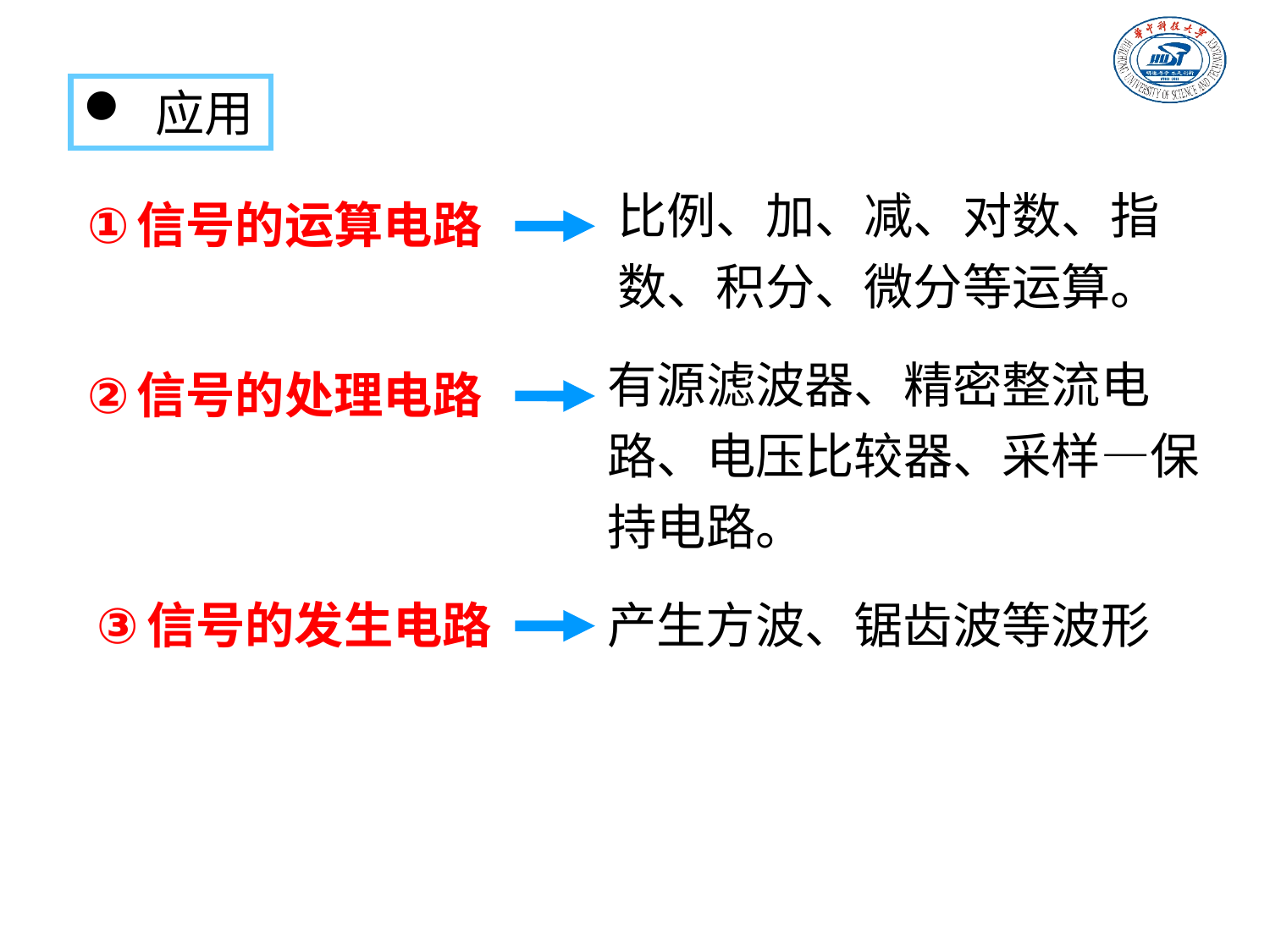

应用
比例、加、减、对数、指数、积分、微分等运算。
信号的运算电路

有源滤波器、精密整流电路、电压比较器、采样—保持电路。
信号的处理电路

信号的发生电路
产生方波、锯齿波等波形